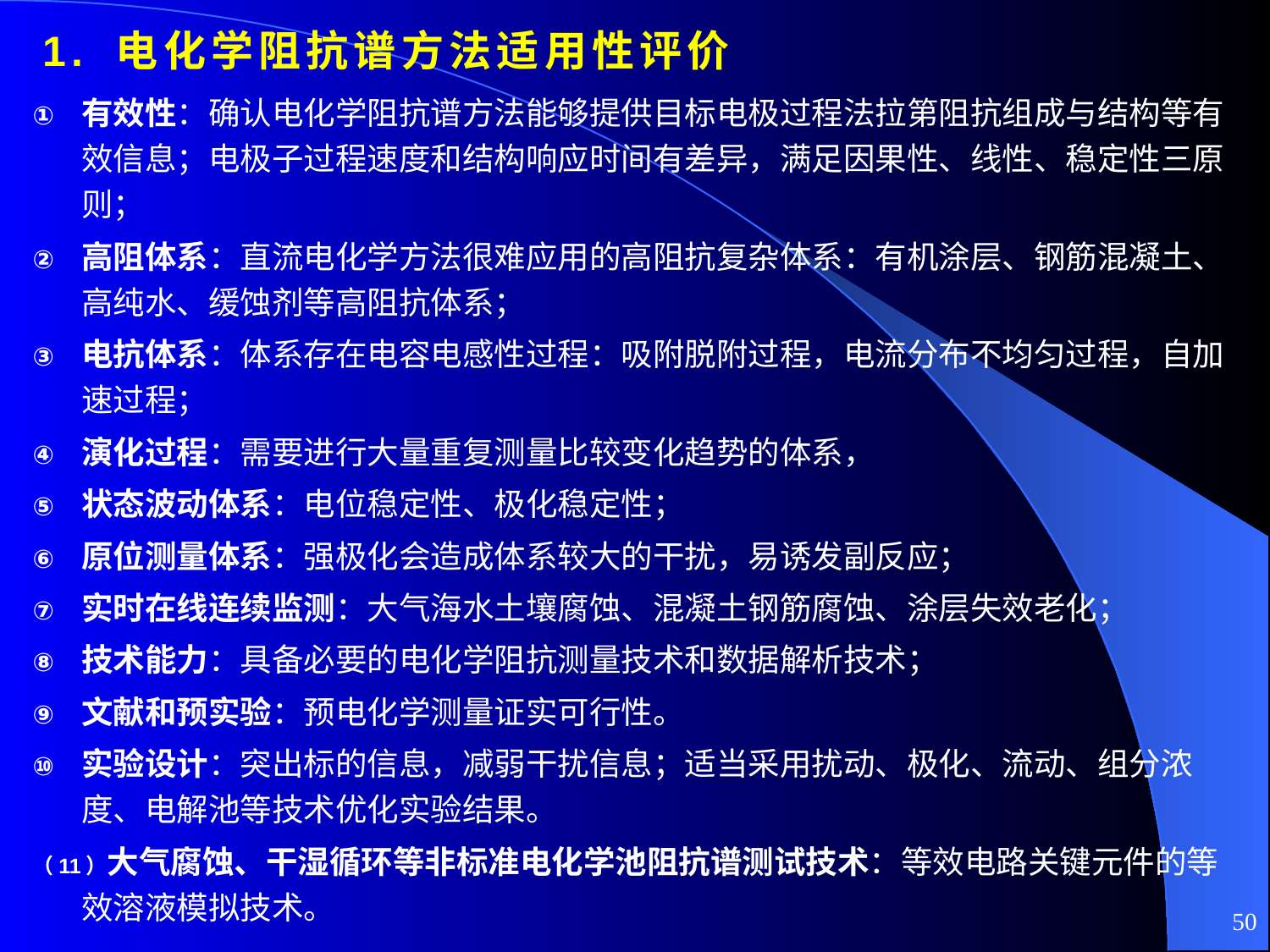

# 1. 电化学阻抗谱方法适用性评价
有效性：确认电化学阻抗谱方法能够提供目标电极过程法拉第阻抗组成与结构等有效信息；电极子过程速度和结构响应时间有差异，满足因果性、线性、稳定性三原则；
高阻体系：直流电化学方法很难应用的高阻抗复杂体系：有机涂层、钢筋混凝土、高纯水、缓蚀剂等高阻抗体系；
电抗体系：体系存在电容电感性过程：吸附脱附过程，电流分布不均匀过程，自加速过程；
演化过程：需要进行大量重复测量比较变化趋势的体系，
状态波动体系：电位稳定性、极化稳定性；
原位测量体系：强极化会造成体系较大的干扰，易诱发副反应；
实时在线连续监测：大气海水土壤腐蚀、混凝土钢筋腐蚀、涂层失效老化；
技术能力：具备必要的电化学阻抗测量技术和数据解析技术；
文献和预实验：预电化学测量证实可行性。
实验设计：突出标的信息，减弱干扰信息；适当采用扰动、极化、流动、组分浓度、电解池等技术优化实验结果。
（11）大气腐蚀、干湿循环等非标准电化学池阻抗谱测试技术：等效电路关键元件的等效溶液模拟技术。
50